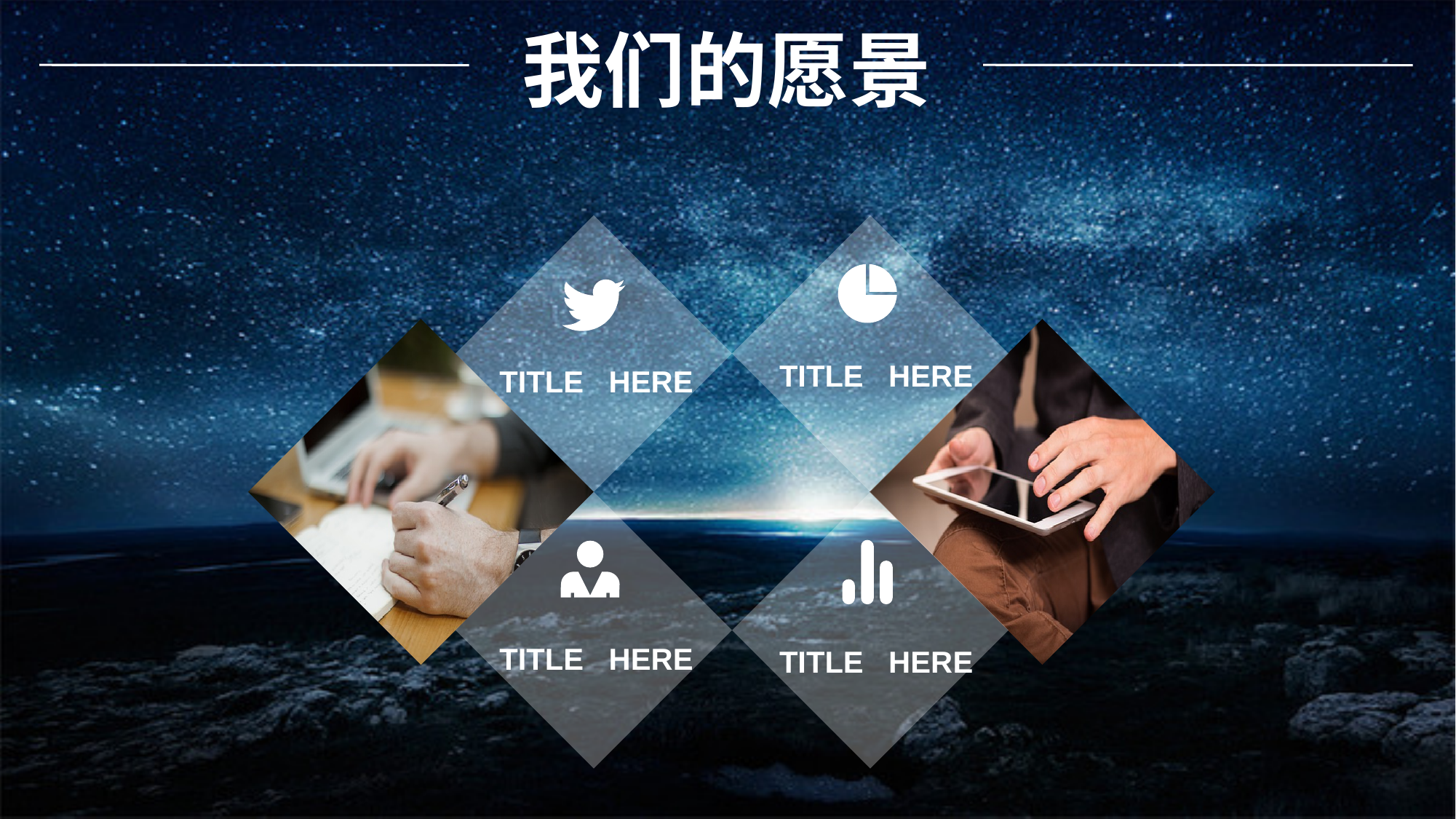

我们的愿景

TITLE   HERE
TITLE   HERE

TITLE   HERE
TITLE   HERE